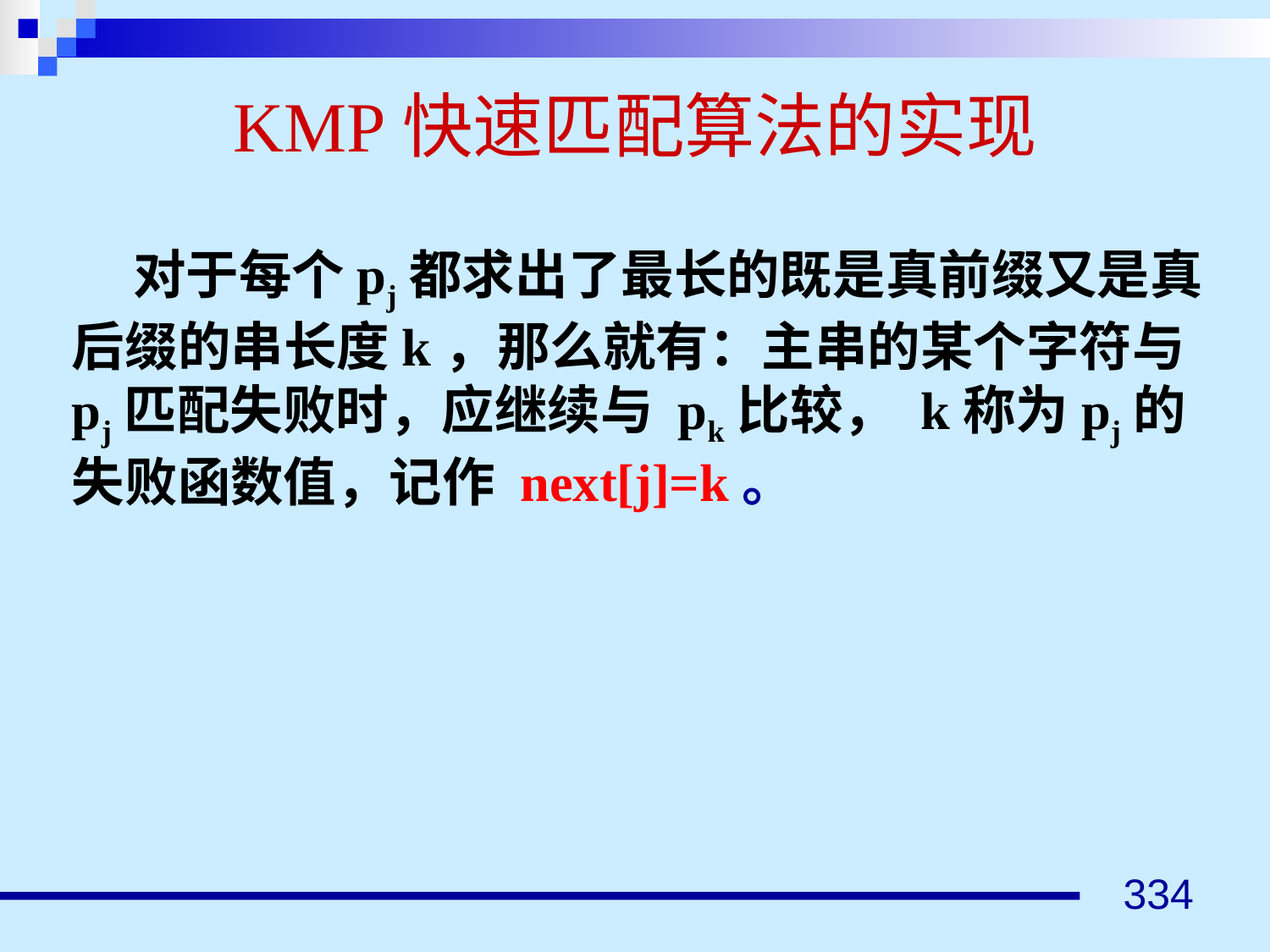

KMP快速匹配算法的实现
    对于每个pj都求出了最长的既是真前缀又是真后缀的串长度k，那么就有：主串的某个字符与pj匹配失败时，应继续与 pk比较， k称为pj的失败函数值，记作 next[j]=k。
334